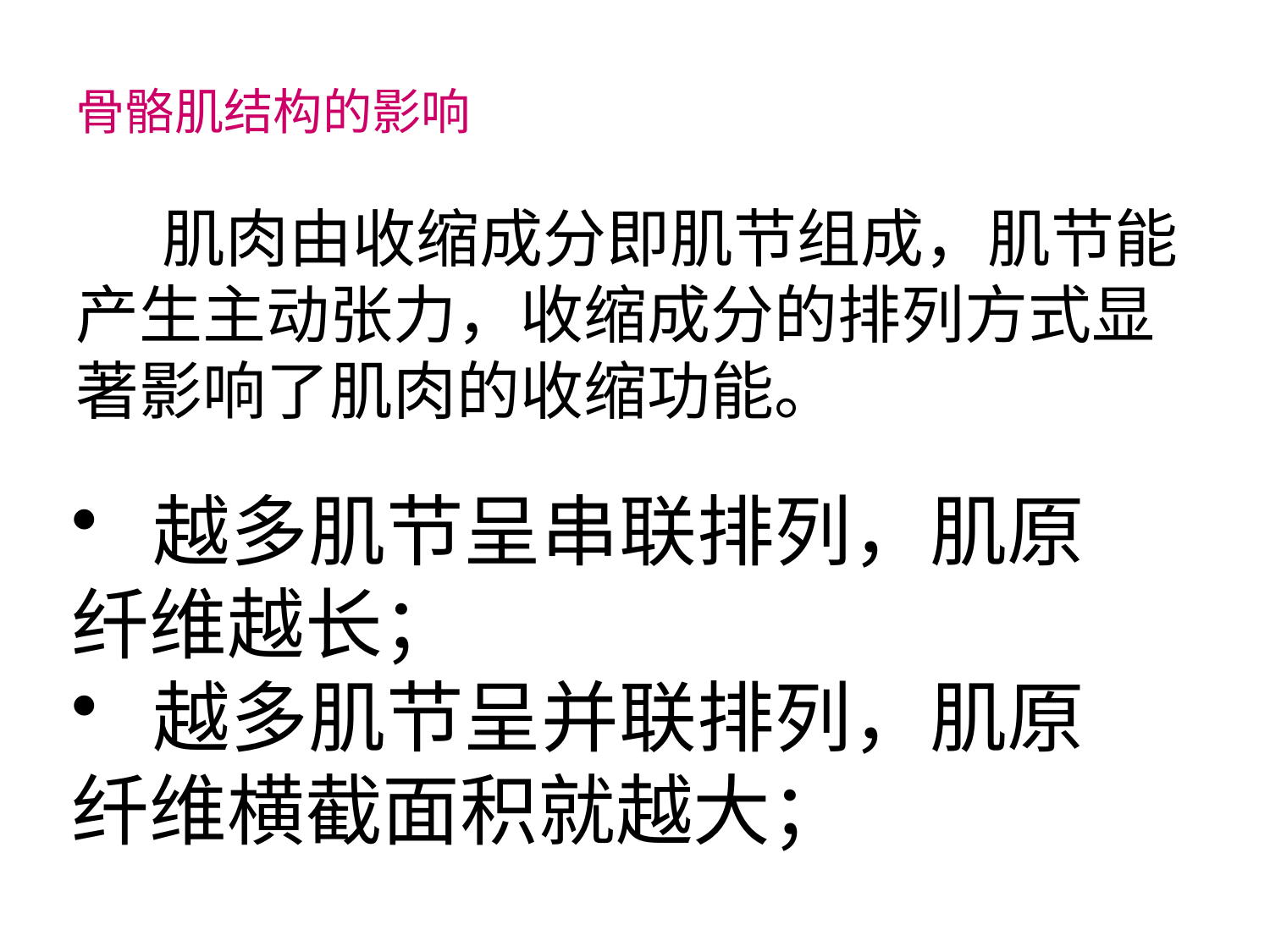

骨骼肌结构的影响

     肌肉由收缩成分即肌节组成，肌节能产生主动张力，收缩成分的排列方式显著影响了肌肉的收缩功能。
  越多肌节呈串联排列，肌原纤维越长；
  越多肌节呈并联排列，肌原纤维横截面积就越大；